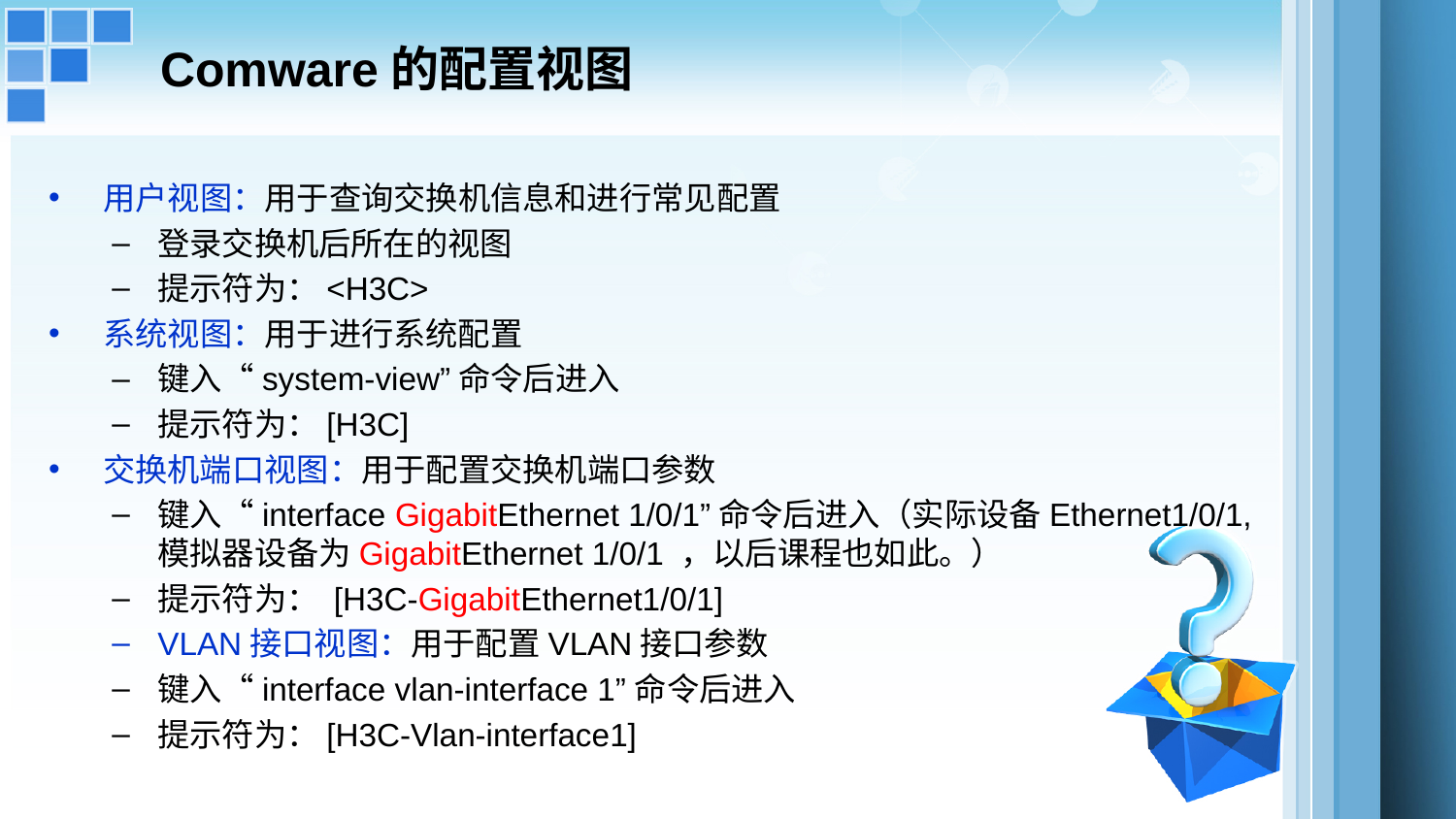

# Comware的配置视图
用户视图：用于查询交换机信息和进行常见配置
登录交换机后所在的视图
提示符为：<H3C>
系统视图：用于进行系统配置
键入“system-view”命令后进入
提示符为：[H3C]
交换机端口视图：用于配置交换机端口参数
键入“interface GigabitEthernet 1/0/1”命令后进入（实际设备Ethernet1/0/1,模拟器设备为GigabitEthernet 1/0/1 ，以后课程也如此。）
提示符为： [H3C-GigabitEthernet1/0/1]
VLAN接口视图：用于配置VLAN接口参数
键入“interface vlan-interface 1”命令后进入
提示符为：[H3C-Vlan-interface1]